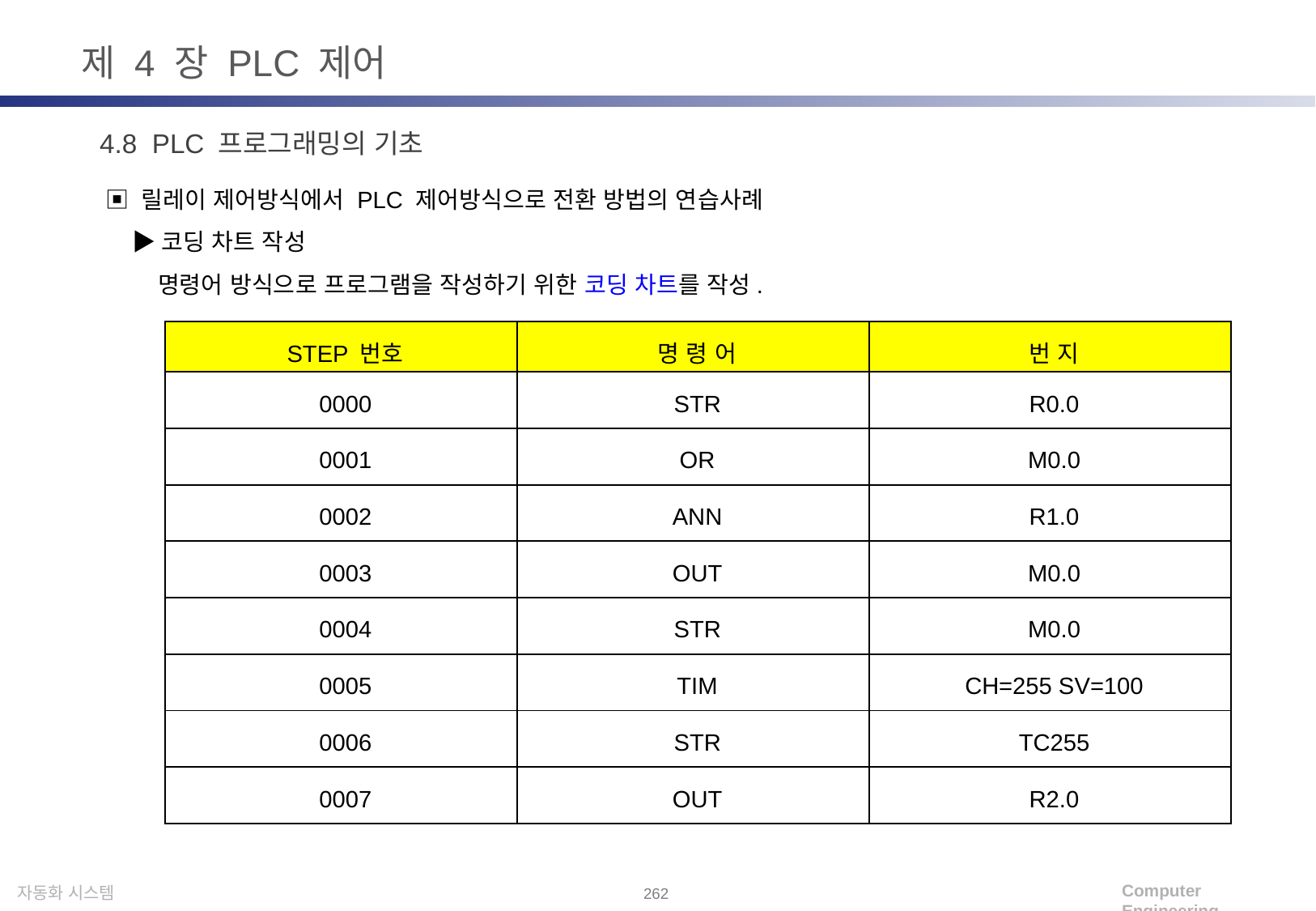

제 4 장 PLC 제어
4.8  PLC 프로그래밍의 기초
▣ 릴레이 제어방식에서 PLC 제어방식으로 전환 방법의 연습사례
    ▶코딩 차트 작성
       명령어 방식으로 프로그램을 작성하기 위한 코딩 차트를 작성.
| STEP 번호 | 명 령 어 | 번 지 |
| --- | --- | --- |
| 0000 | STR | R0.0 |
| 0001 | OR | M0.0 |
| 0002 | ANN | R1.0 |
| 0003 | OUT | M0.0 |
| 0004 | STR | M0.0 |
| 0005 | TIM | CH=255 SV=100 |
| 0006 | STR | TC255 |
| 0007 | OUT | R2.0 |